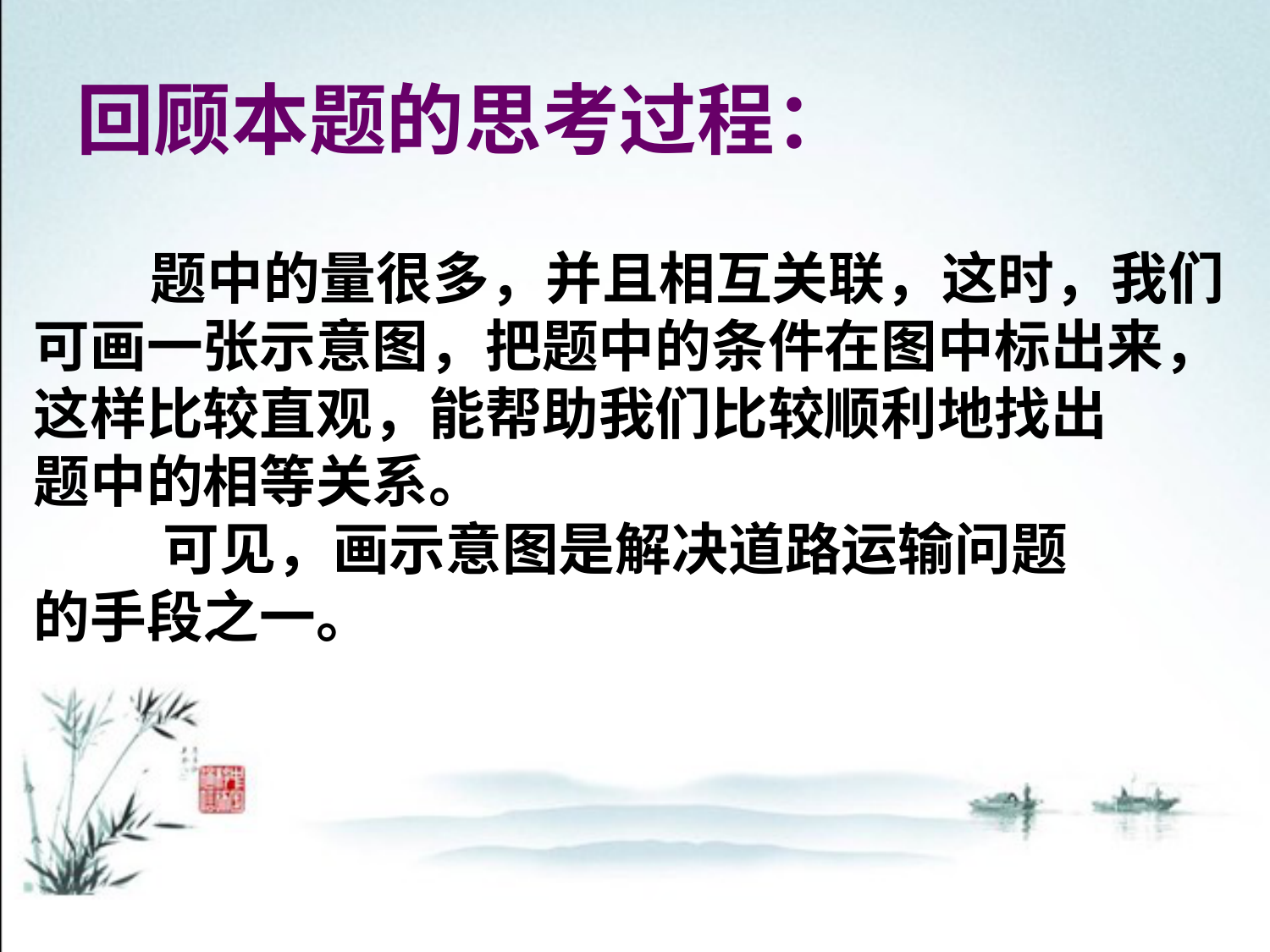

回顾本题的思考过程：
        题中的量很多，并且相互关联，这时，我们
可画一张示意图，把题中的条件在图中标出来，
这样比较直观，能帮助我们比较顺利地找出
题中的相等关系。
         可见，画示意图是解决道路运输问题
的手段之一。